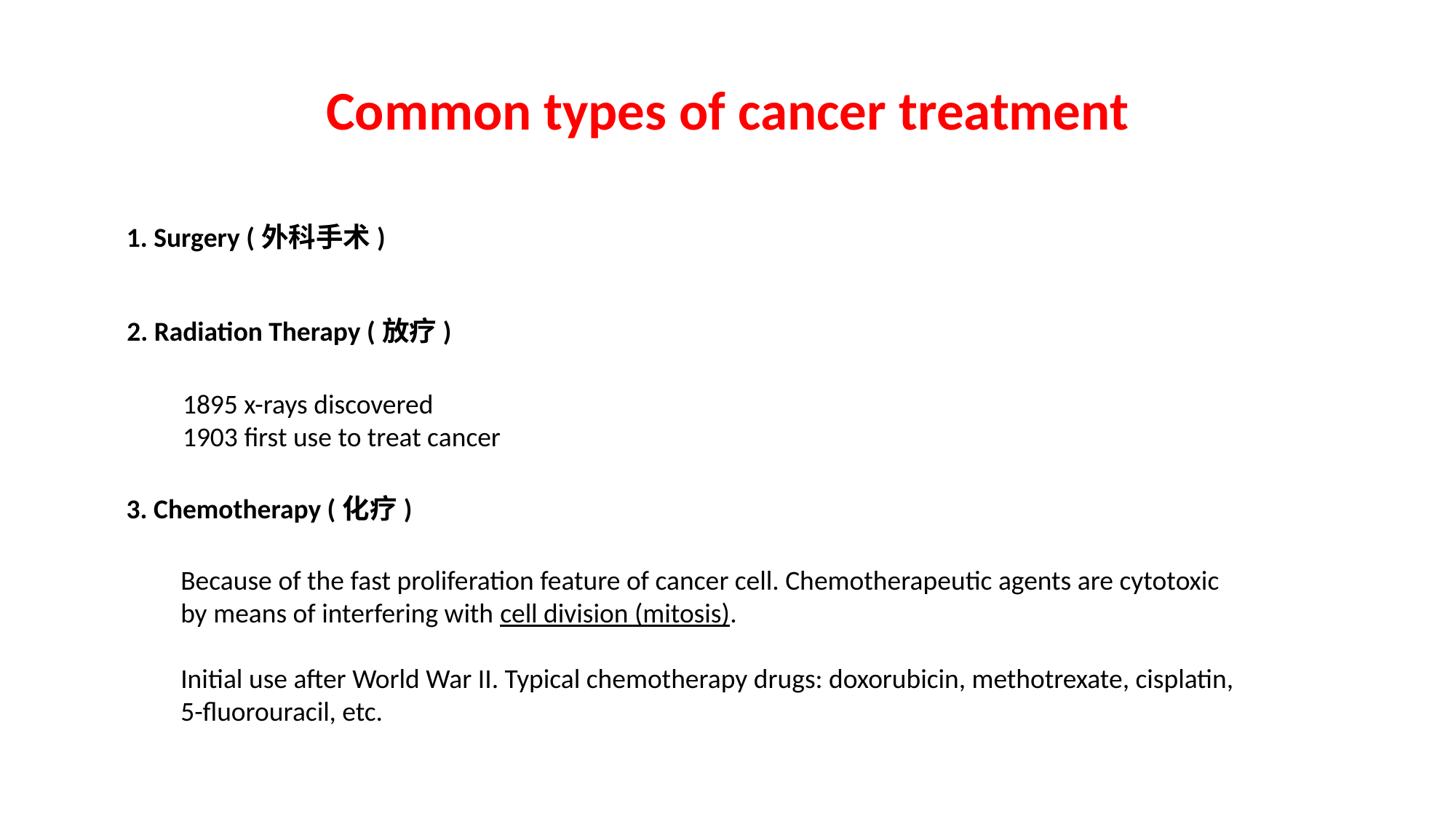

Common types of cancer treatment
1. Surgery (外科手术)
2. Radiation Therapy (放疗)
1895 x-rays discovered
1903 first use to treat cancer
3. Chemotherapy (化疗)
Because of the fast proliferation feature of cancer cell. Chemotherapeutic agents are cytotoxic by means of interfering with cell division (mitosis).

Initial use after World War II. Typical chemotherapy drugs: doxorubicin, methotrexate, cisplatin, 5-fluorouracil, etc.